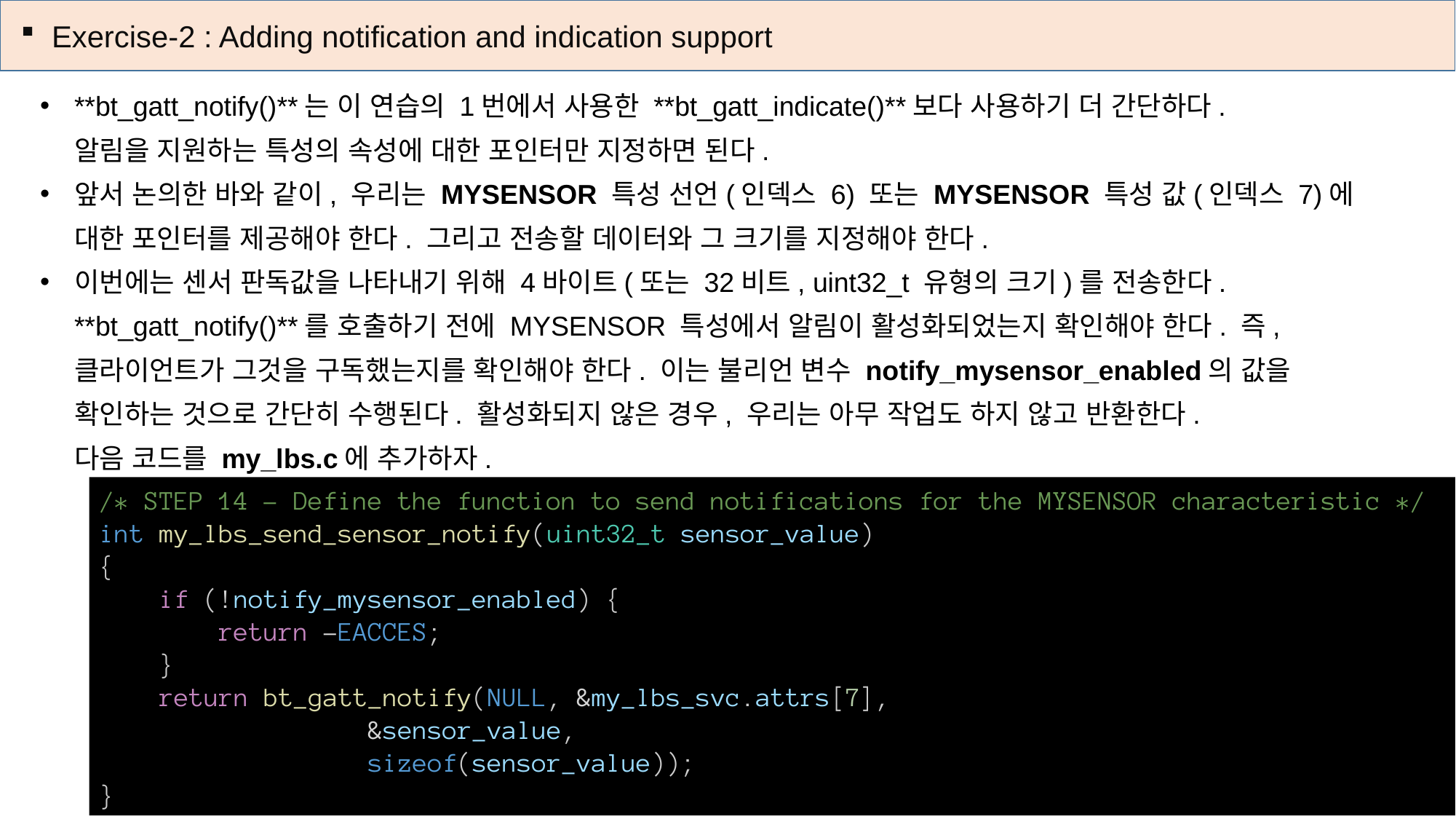

Exercise-2 : Adding notification and indication support
**bt_gatt_notify()**는 이 연습의 1번에서 사용한 **bt_gatt_indicate()**보다 사용하기 더 간단하다.
알림을 지원하는 특성의 속성에 대한 포인터만 지정하면 된다.
앞서 논의한 바와 같이, 우리는 MYSENSOR 특성 선언(인덱스 6) 또는 MYSENSOR 특성 값(인덱스 7)에 대한 포인터를 제공해야 한다. 그리고 전송할 데이터와 그 크기를 지정해야 한다.
이번에는 센서 판독값을 나타내기 위해 4바이트(또는 32비트, uint32_t 유형의 크기)를 전송한다. **bt_gatt_notify()**를 호출하기 전에 MYSENSOR 특성에서 알림이 활성화되었는지 확인해야 한다. 즉,
클라이언트가 그것을 구독했는지를 확인해야 한다. 이는 불리언 변수 notify_mysensor_enabled의 값을 확인하는 것으로 간단히 수행된다. 활성화되지 않은 경우, 우리는 아무 작업도 하지 않고 반환한다.
다음 코드를 my_lbs.c에 추가하자.
/* STEP 14 - Define the function to send notifications for the MYSENSOR characteristic */
int my_lbs_send_sensor_notify(uint32_t sensor_value)
{
    if (!notify_mysensor_enabled) {
        return -EACCES;
    }
    return bt_gatt_notify(NULL, &my_lbs_svc.attrs[7],
                  &sensor_value,
                  sizeof(sensor_value));
}